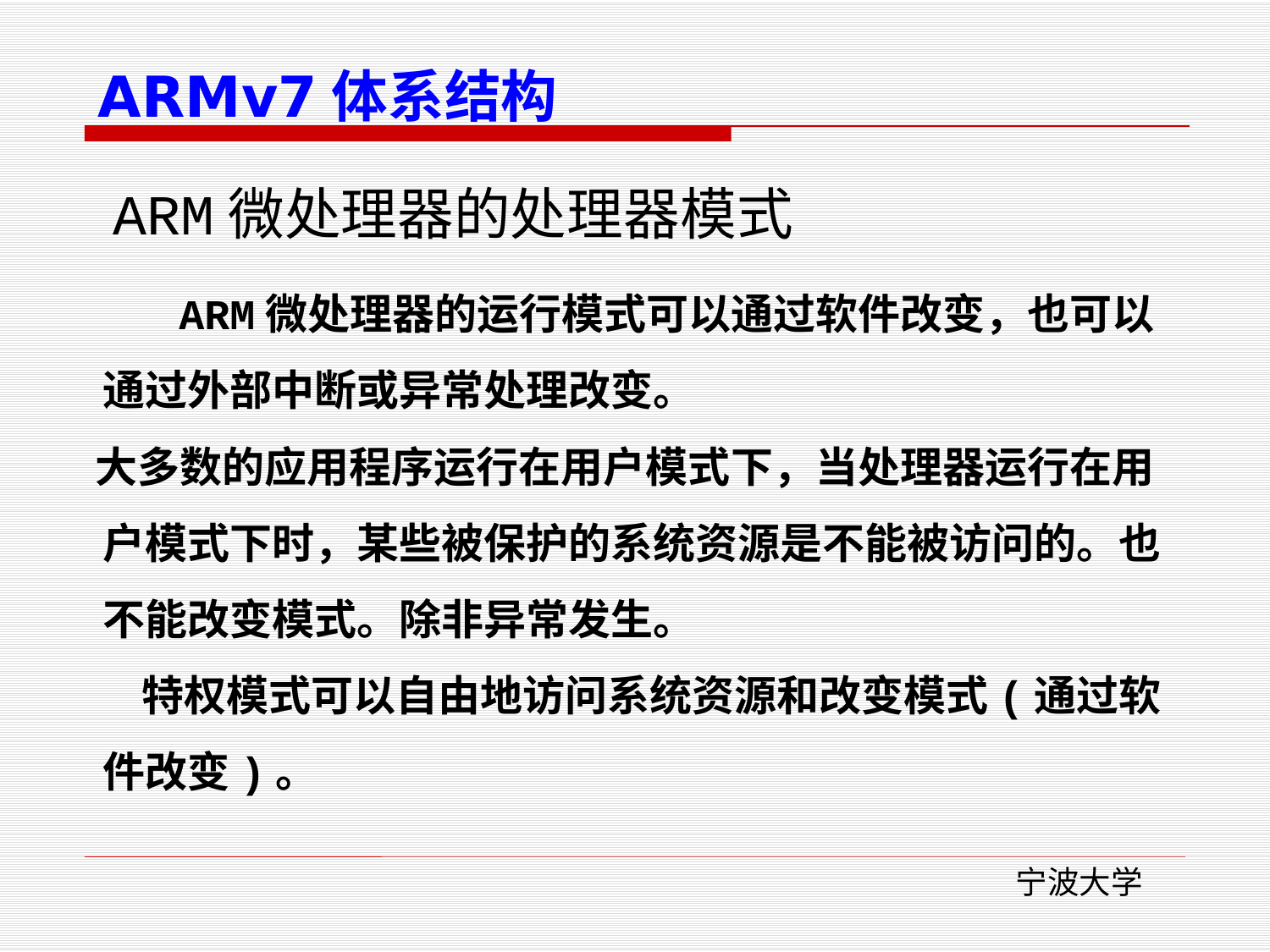

ARMv7体系结构
# ARM微处理器的处理器模式
	   ARM微处理器的运行模式可以通过软件改变，也可以通过外部中断或异常处理改变。
     大多数的应用程序运行在用户模式下，当处理器运行在用户模式下时，某些被保护的系统资源是不能被访问的。也不能改变模式。除非异常发生。
	   特权模式可以自由地访问系统资源和改变模式(通过软件改变)。